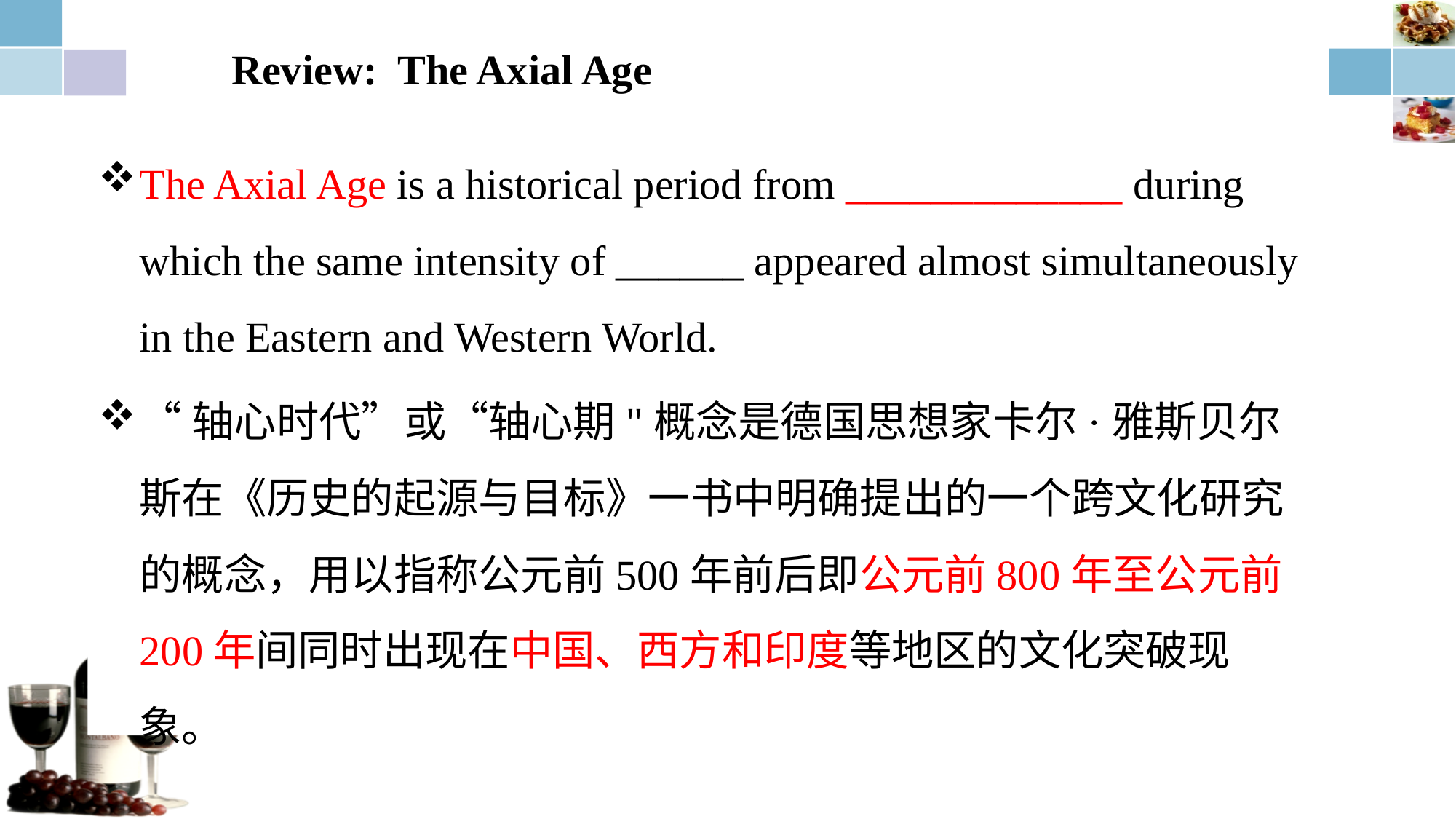

# Review:  The Axial Age
The Axial Age is a historical period from _____________ during which the same intensity of ______ appeared almost simultaneously in the Eastern and Western World.
“轴心时代”或“轴心期"概念是德国思想家卡尔·雅斯贝尔斯在《历史的起源与目标》一书中明确提出的一个跨文化研究的概念，用以指称公元前500年前后即公元前800年至公元前200年间同时出现在中国、西方和印度等地区的文化突破现象。